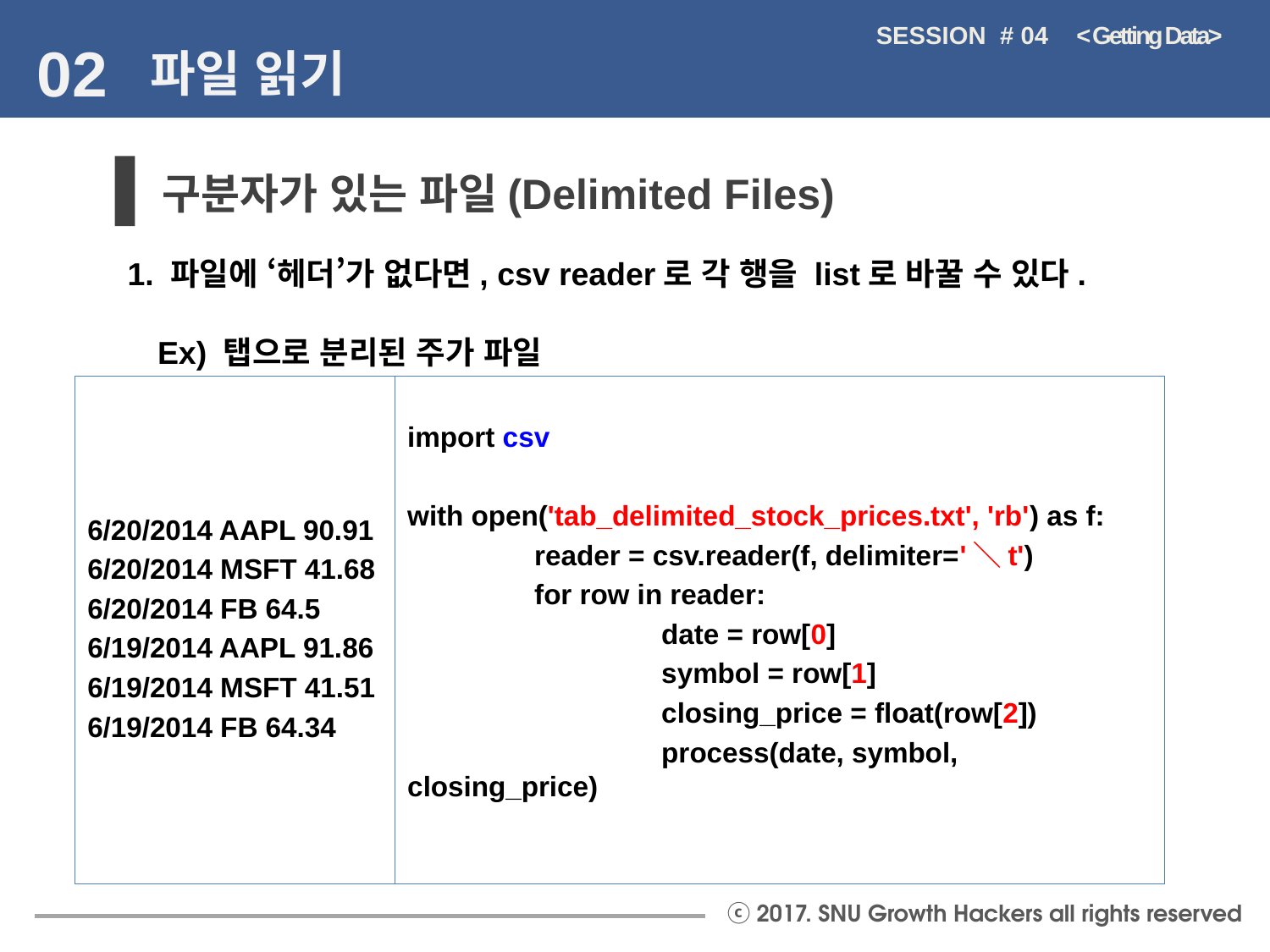

SESSION  # 04    < Getting Data>
02
파일 읽기

구분자가 있는 파일(Delimited Files)
1. 파일에 ‘헤더’가 없다면, csv reader로 각 행을 list로 바꿀 수 있다.
Ex) 탭으로 분리된 주가 파일
6/20/2014 AAPL 90.91
6/20/2014 MSFT 41.68
6/20/2014 FB 64.5
6/19/2014 AAPL 91.86
6/19/2014 MSFT 41.51
6/19/2014 FB 64.34

import csv

with open('tab_delimited_stock_prices.txt', 'rb') as f:
	reader = csv.reader(f, delimiter='＼t')
	for row in reader:
		date = row[0]
		symbol = row[1]
		closing_price = float(row[2])
		process(date, symbol, closing_price)

ⓒ 2017. SNU Growth Hackers all rights reserved